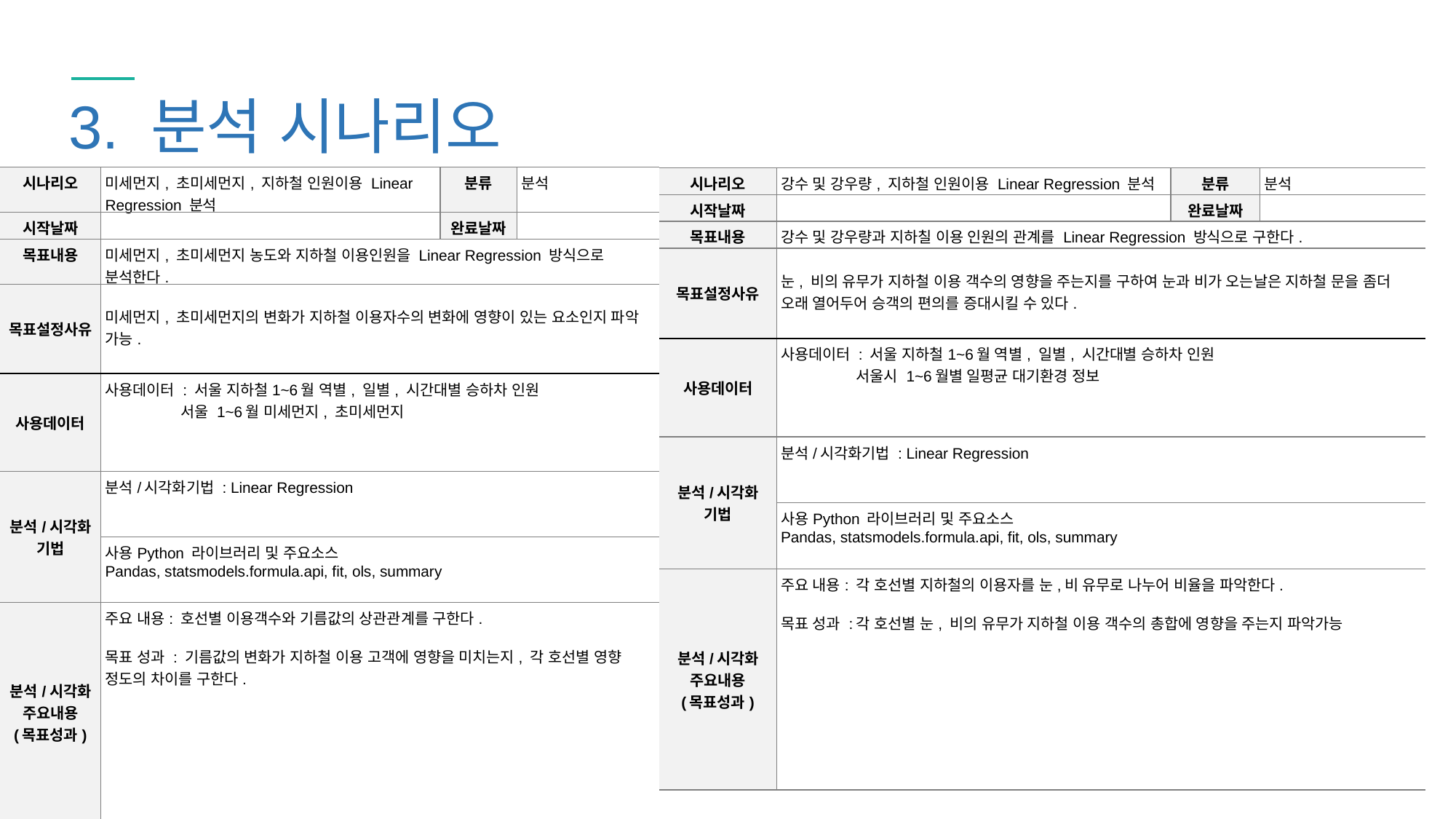

3. 분석 시나리오
| 시나리오 | 미세먼지, 초미세먼지, 지하철 인원이용 Linear Regression 분석 | 분류 | 분석 |
| --- | --- | --- | --- |
| 시작날짜 |  | 완료날짜 |  |
| 목표내용 | 미세먼지, 초미세먼지 농도와 지하철 이용인원을 Linear Regression 방식으로 분석한다. |  |  |
| 목표설정사유 | 미세먼지, 초미세먼지의 변화가 지하철 이용자수의 변화에 영향이 있는 요소인지 파악 가능. |  |  |
| 사용데이터 | 사용데이터 : 서울 지하철1~6월 역별, 일별, 시간대별 승하차 인원 서울 1~6월 미세먼지, 초미세먼지 |  |  |
| 분석/시각화 기법 | 분석/시각화기법 : Linear Regression |  |  |
|  | 사용Python 라이브러리 및 주요소스 Pandas, statsmodels.formula.api, fit, ols, summary |  |  |
| 분석/시각화 주요내용 (목표성과) | 주요 내용: 호선별 이용객수와 기름값의 상관관계를 구한다. 목표 성과 : 기름값의 변화가 지하철 이용 고객에 영향을 미치는지, 각 호선별 영향 정도의 차이를 구한다. |  |  |
| 시나리오 | 강수 및 강우량, 지하철 인원이용 Linear Regression 분석 | 분류 | 분석 |
| --- | --- | --- | --- |
| 시작날짜 |  | 완료날짜 |  |
| 목표내용 | 강수 및 강우량과 지하칠 이용 인원의 관계를 Linear Regression 방식으로 구한다. |  |  |
| 목표설정사유 | 눈, 비의 유무가 지하철 이용 객수의 영향을 주는지를 구하여 눈과 비가 오는날은 지하철 문을 좀더 오래 열어두어 승객의 편의를 증대시킬 수 있다. |  |  |
| 사용데이터 | 사용데이터 : 서울 지하철1~6월 역별, 일별, 시간대별 승하차 인원 서울시 1~6월별 일평균 대기환경 정보 |  |  |
| 분석/시각화 기법 | 분석/시각화기법 : Linear Regression |  |  |
|  | 사용Python 라이브러리 및 주요소스 Pandas, statsmodels.formula.api, fit, ols, summary |  |  |
| 분석/시각화 주요내용 (목표성과) | 주요 내용: 각 호선별 지하철의 이용자를 눈,비 유무로 나누어 비율을 파악한다. 목표 성과 :각 호선별 눈, 비의 유무가 지하철 이용 객수의 총합에 영향을 주는지 파악가능 |  |  |